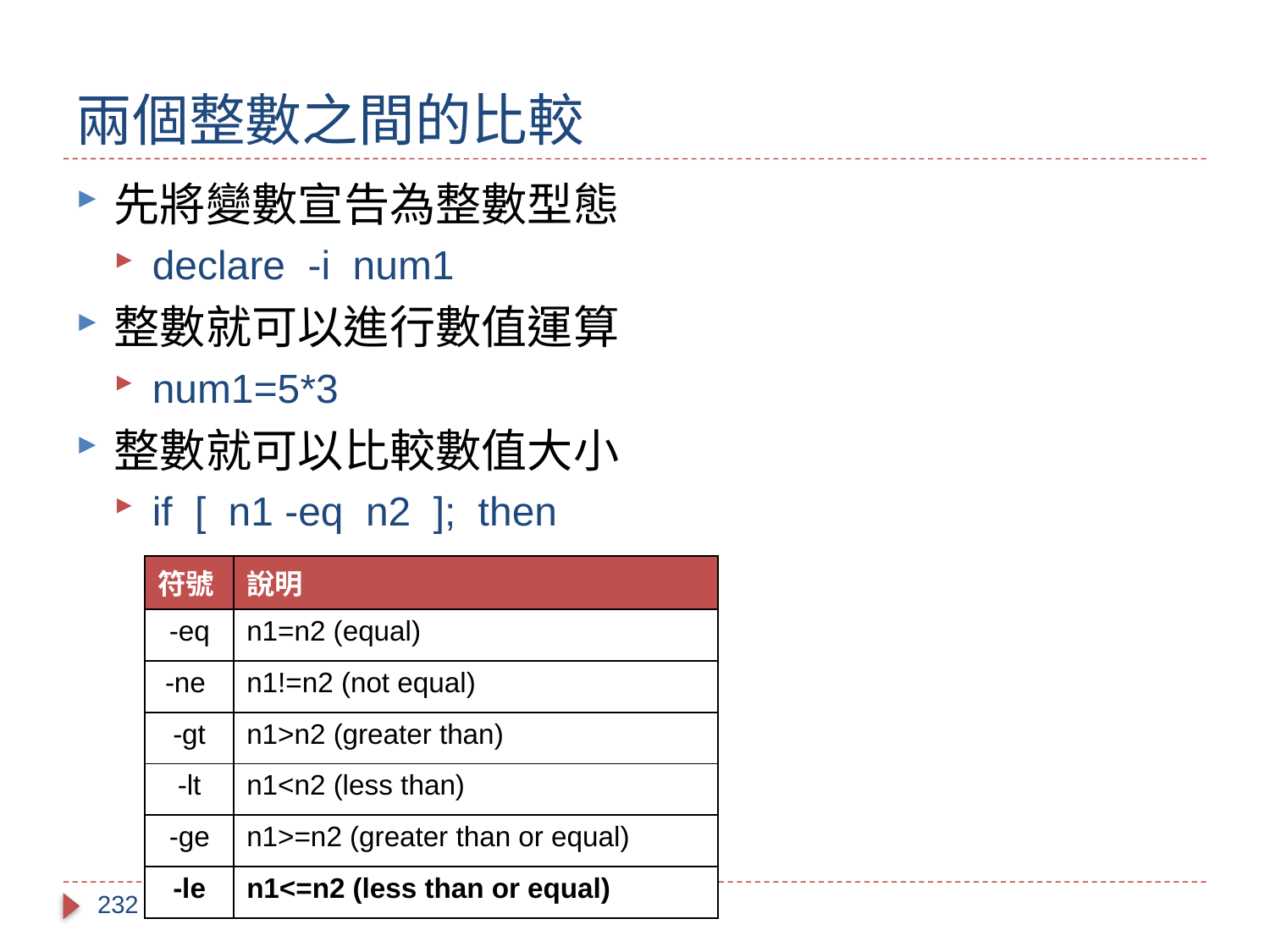

# 兩個整數之間的比較
先將變數宣告為整數型態
declare  -i  num1
整數就可以進行數值運算
num1=5*3
整數就可以比較數值大小
if  [  n1 -eq  n2  ];  then

| 符號 | 說明 |
| --- | --- |
| -eq | n1=n2 (equal) |
| -ne | n1!=n2 (not equal) |
| -gt | n1>n2 (greater than) |
| -lt | n1<n2 (less than) |
| -ge | n1>=n2 (greater than or equal) |
| -le | n1<=n2 (less than or equal) |
232